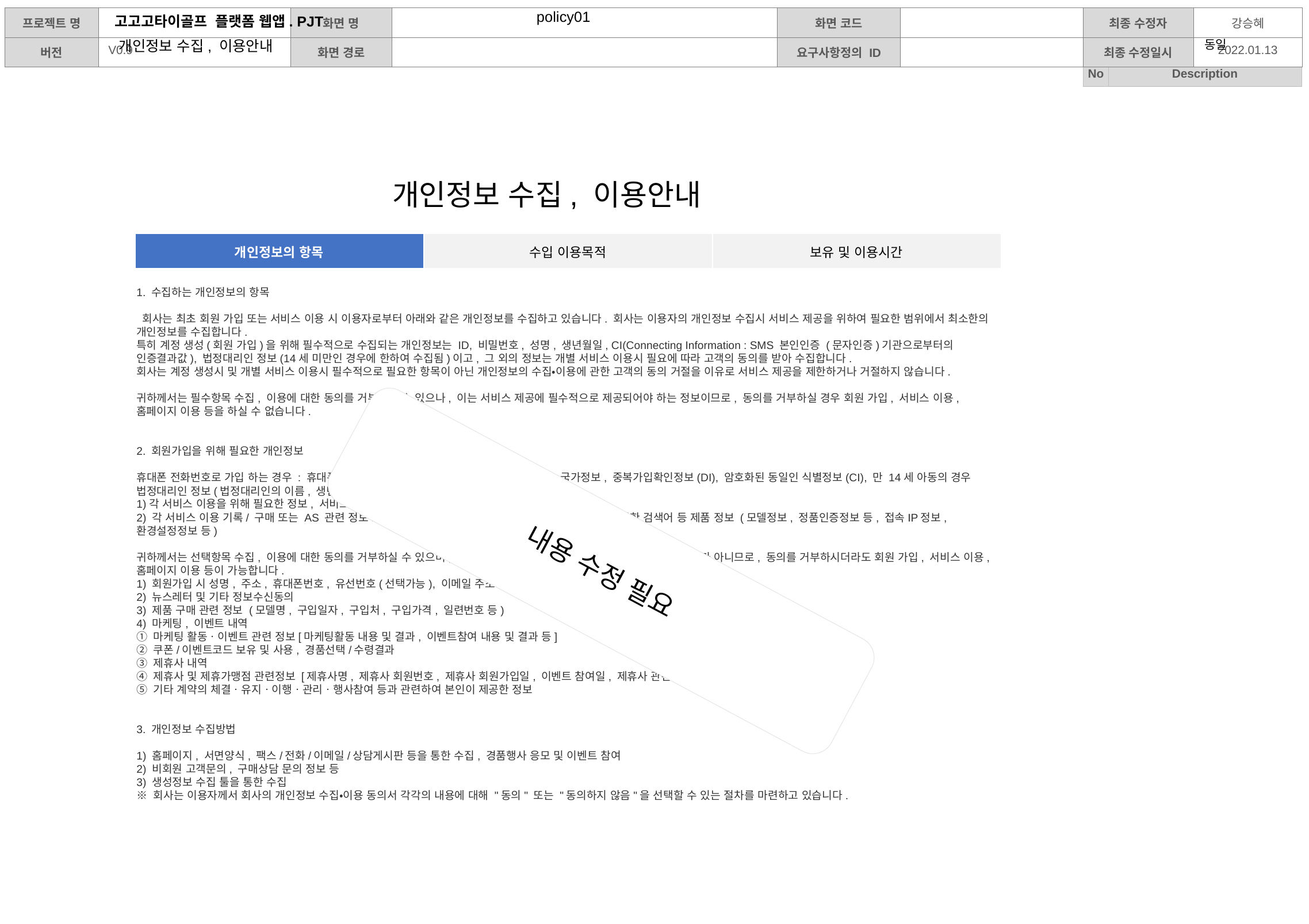

policy01
개인정보 수집, 이용안내

동일
개인정보 수집, 이용안내
| 개인정보의 항목 | 수입 이용목적 | 보유 및 이용시간 |
| --- | --- | --- |
1. 수집하는 개인정보의 항목

 회사는 최초 회원 가입 또는 서비스 이용 시 이용자로부터 아래와 같은 개인정보를 수집하고 있습니다. 회사는 이용자의 개인정보 수집시 서비스 제공을 위하여 필요한 범위에서 최소한의 개인정보를 수집합니다.
특히 계정 생성(회원 가입)을 위해 필수적으로 수집되는 개인정보는 ID, 비밀번호, 성명, 생년월일, CI(Connecting Information : SMS 본인인증 (문자인증)기관으로부터의 인증결과값), 법정대리인 정보(14세 미만인 경우에 한하여 수집됨)이고, 그 외의 정보는 개별 서비스 이용시 필요에 따라 고객의 동의를 받아 수집합니다.
회사는 계정 생성시 및 개별 서비스 이용시 필수적으로 필요한 항목이 아닌 개인정보의 수집•이용에 관한 고객의 동의 거절을 이유로 서비스 제공을 제한하거나 거절하지 않습니다.

귀하께서는 필수항목 수집, 이용에 대한 동의를 거부하실 수 있으나, 이는 서비스 제공에 필수적으로 제공되어야 하는 정보이므로, 동의를 거부하실 경우 회원 가입, 서비스 이용, 홈페이지 이용 등을 하실 수 없습니다.

2. 회원가입을 위해 필요한 개인정보

휴대폰 전화번호로 가입 하는 경우 : 휴대폰 전화번호, 비밀번호, 성명, 성별, 생년월일, 국가정보, 중복가입확인정보(DI), 암호화된 동일인 식별정보(CI), 만 14세 아동의 경우 법정대리인 정보(법정대리인의 이름, 생년월일, CI, DI)
1)각 서비스 이용을 위해 필요한 정보, 서비스 이용기록/구매 또는 AS 관련 정보
2) 각 서비스 이용 기록/ 구매 또는 AS 관련 정보 로그데이터, 쿠키 및 웹비콘, 이용시간, 이용자가 입력한 검색어 등 제품 정보 (모델정보, 정품인증정보 등, 접속IP정보, 환경설정정보 등)

귀하께서는 선택항목 수집, 이용에 대한 동의를 거부하실 수 있으며, 이는 서비스 제공에 필수적으로 제공되어야 하는 정보가 아니므로, 동의를 거부하시더라도 회원 가입, 서비스 이용, 홈페이지 이용 등이 가능합니다.
1) 회원가입 시 성명, 주소, 휴대폰번호, 유선번호(선택가능), 이메일 주소
2) 뉴스레터 및 기타 정보수신동의
3) 제품 구매 관련 정보 (모델명, 구입일자, 구입처, 구입가격, 일련번호 등)
4) 마케팅, 이벤트 내역
① 마케팅 활동ㆍ이벤트 관련 정보[마케팅활동 내용 및 결과, 이벤트참여 내용 및 결과 등]
② 쿠폰/이벤트코드 보유 및 사용, 경품선택/수령결과
③ 제휴사 내역
④ 제휴사 및 제휴가맹점 관련정보 [제휴사명, 제휴사 회원번호, 제휴사 회원가입일, 이벤트 참여일, 제휴사 관련 혜택 및 마케팅활동 정보 등]
⑤ 기타 계약의 체결ㆍ유지ㆍ이행ㆍ관리ㆍ행사참여 등과 관련하여 본인이 제공한 정보

3. 개인정보 수집방법

1) 홈페이지, 서면양식, 팩스/전화/이메일/상담게시판 등을 통한 수집, 경품행사 응모 및 이벤트 참여
2) 비회원 고객문의, 구매상담 문의 정보 등
3) 생성정보 수집 툴을 통한 수집
※ 회사는 이용자께서 회사의 개인정보 수집•이용 동의서 각각의 내용에 대해 "동의" 또는 "동의하지 않음"을 선택할 수 있는 절차를 마련하고 있습니다.

내용 수정 필요